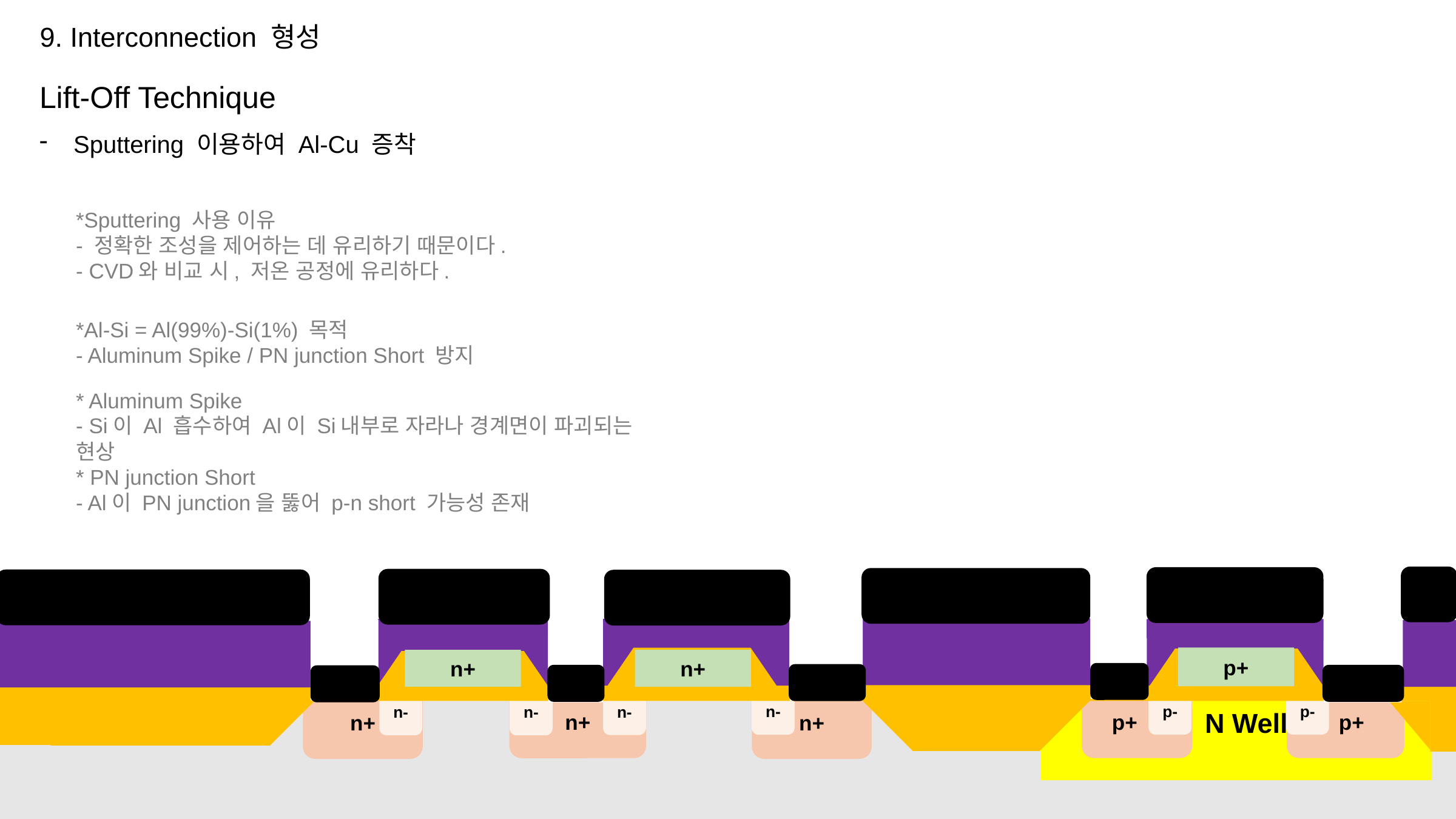

9. Interconnection 형성
Lift-Off Technique

Sputtering 이용하여 Al-Cu 증착
*Sputtering 사용 이유
- 정확한 조성을 제어하는 데 유리하기 때문이다.
- CVD와 비교 시, 저온 공정에 유리하다.
*Al-Si = Al(99%)-Si(1%) 목적
- Aluminum Spike / PN junction Short 방지
* Aluminum Spike
- Si이 Al 흡수하여 Al이 Si내부로 자라나 경계면이 파괴되는 현상
* PN junction Short
- Al이 PN junction을 뚫어 p-n short 가능성 존재

p+

n+
n+

   p+
  p+
n+

n+
n+
p-
p-
n-
n-
n-
n-
          N Well